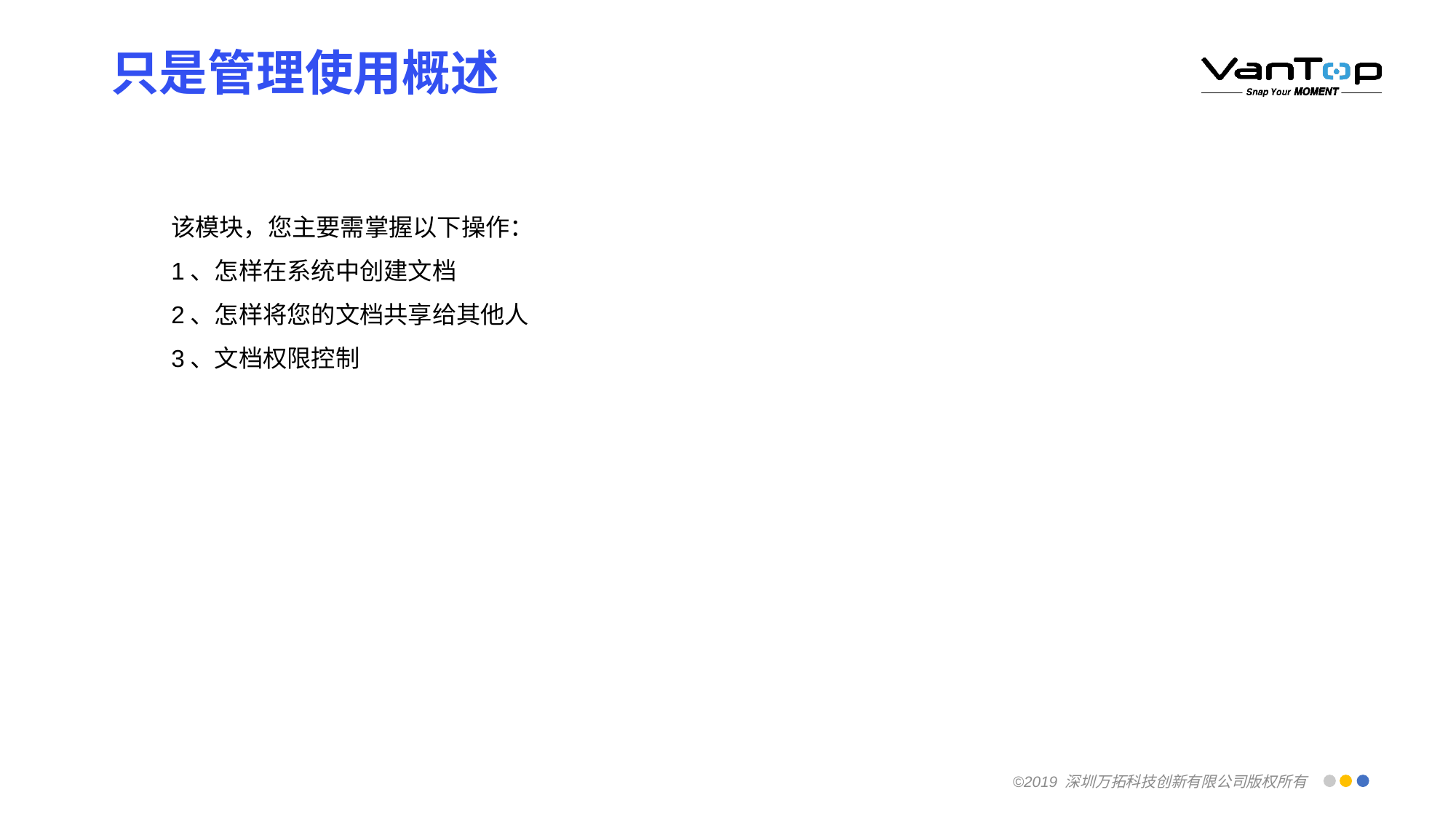

# 只是管理使用概述
该模块，您主要需掌握以下操作：
1、怎样在系统中创建文档
2、怎样将您的文档共享给其他人
3、文档权限控制